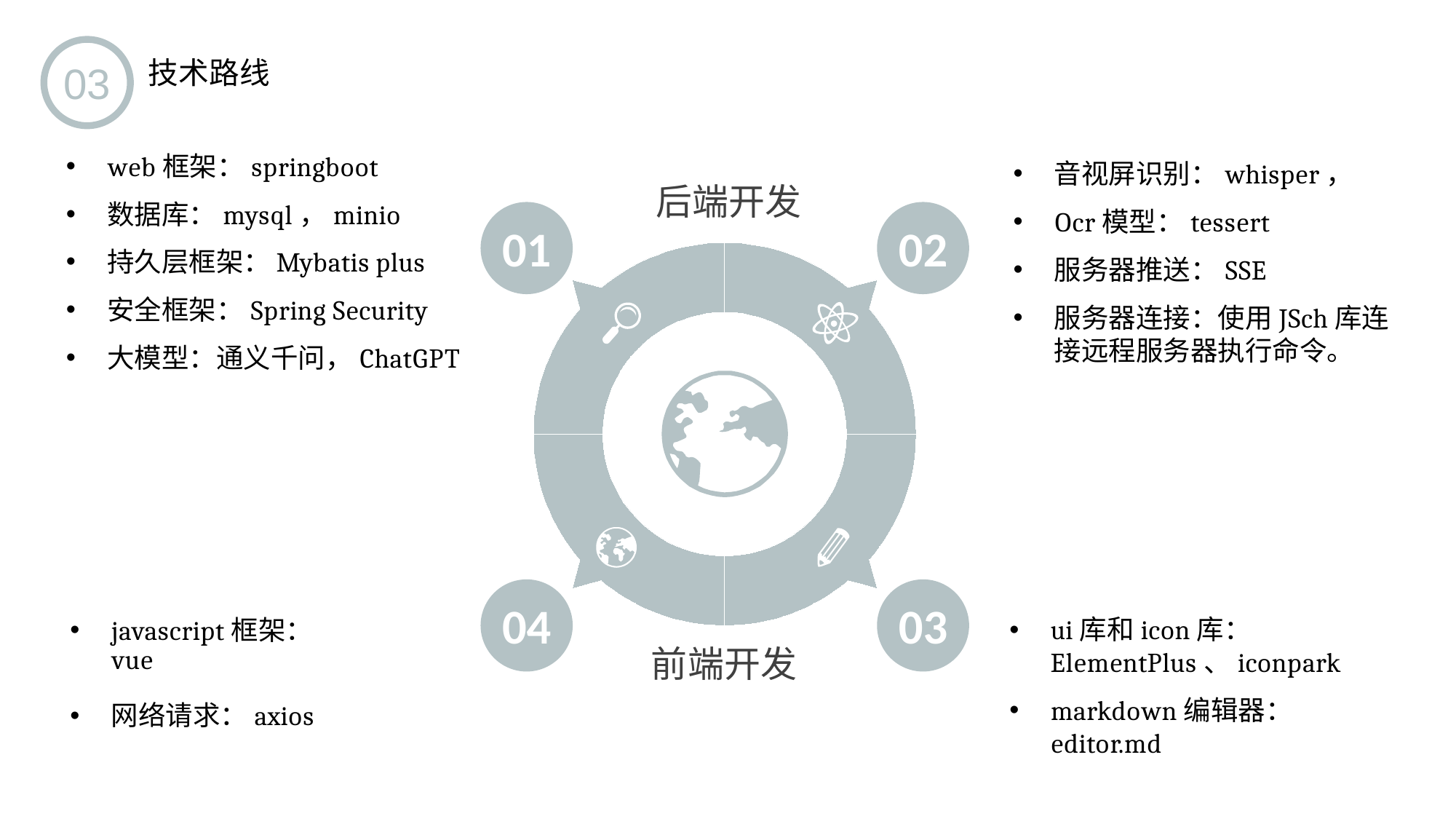

03
技术路线
web框架：springboot
数据库：mysql，minio
持久层框架：Mybatis plus
安全框架：Spring Security
大模型：通义千问，ChatGPT
音视屏识别：whisper，
Ocr模型：tessert
服务器推送：SSE
服务器连接：使用JSch库连接远程服务器执行命令。
后端开发

01

02

04

03
javascript框架：vue
网络请求：axios
 前端开发

ui库和icon库：ElementPlus、iconpark
markdown编辑器：editor.md